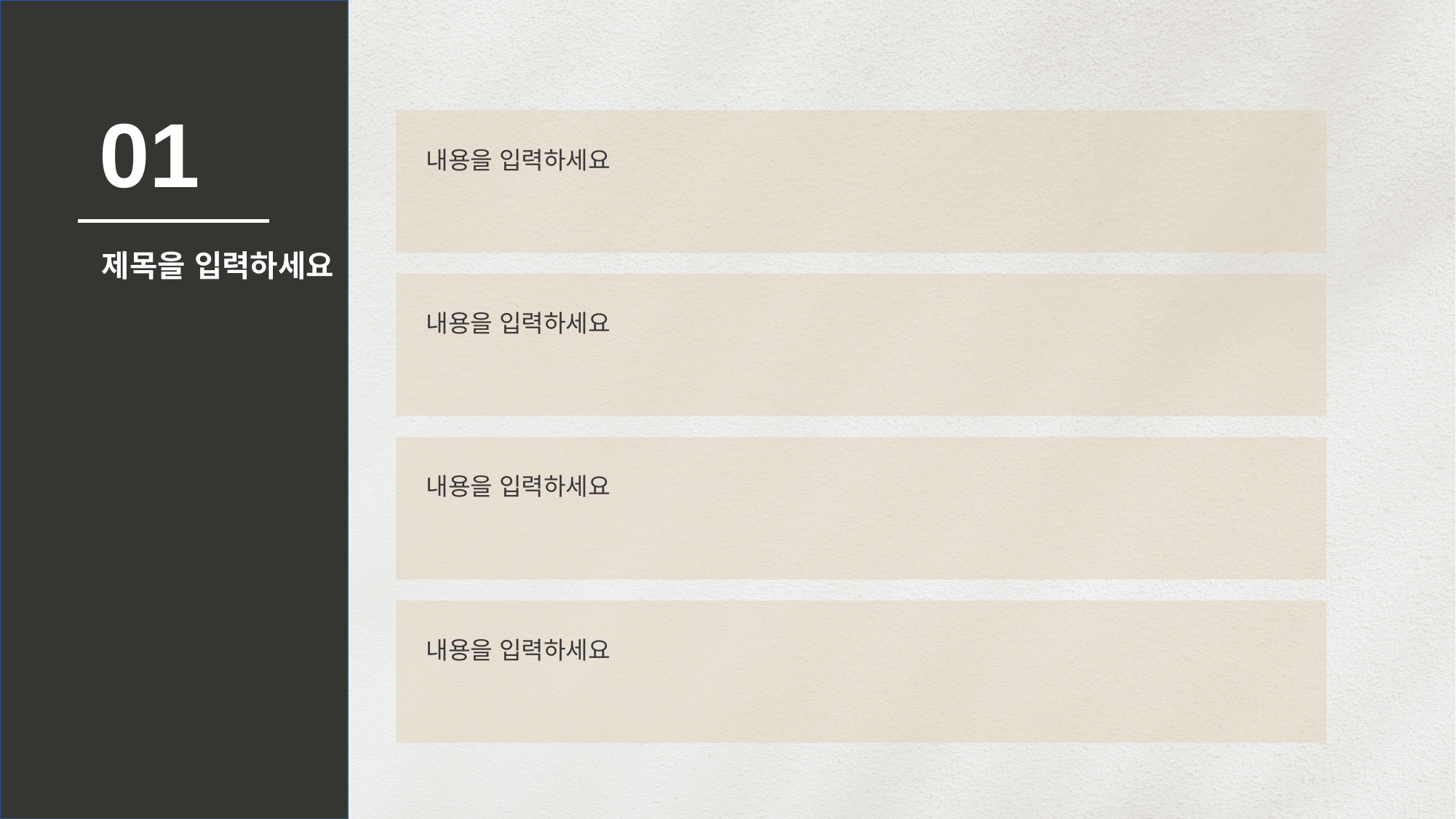

01

  내용을 입력하세요
제목을 입력하세요

  내용을 입력하세요

  내용을 입력하세요

  내용을 입력하세요